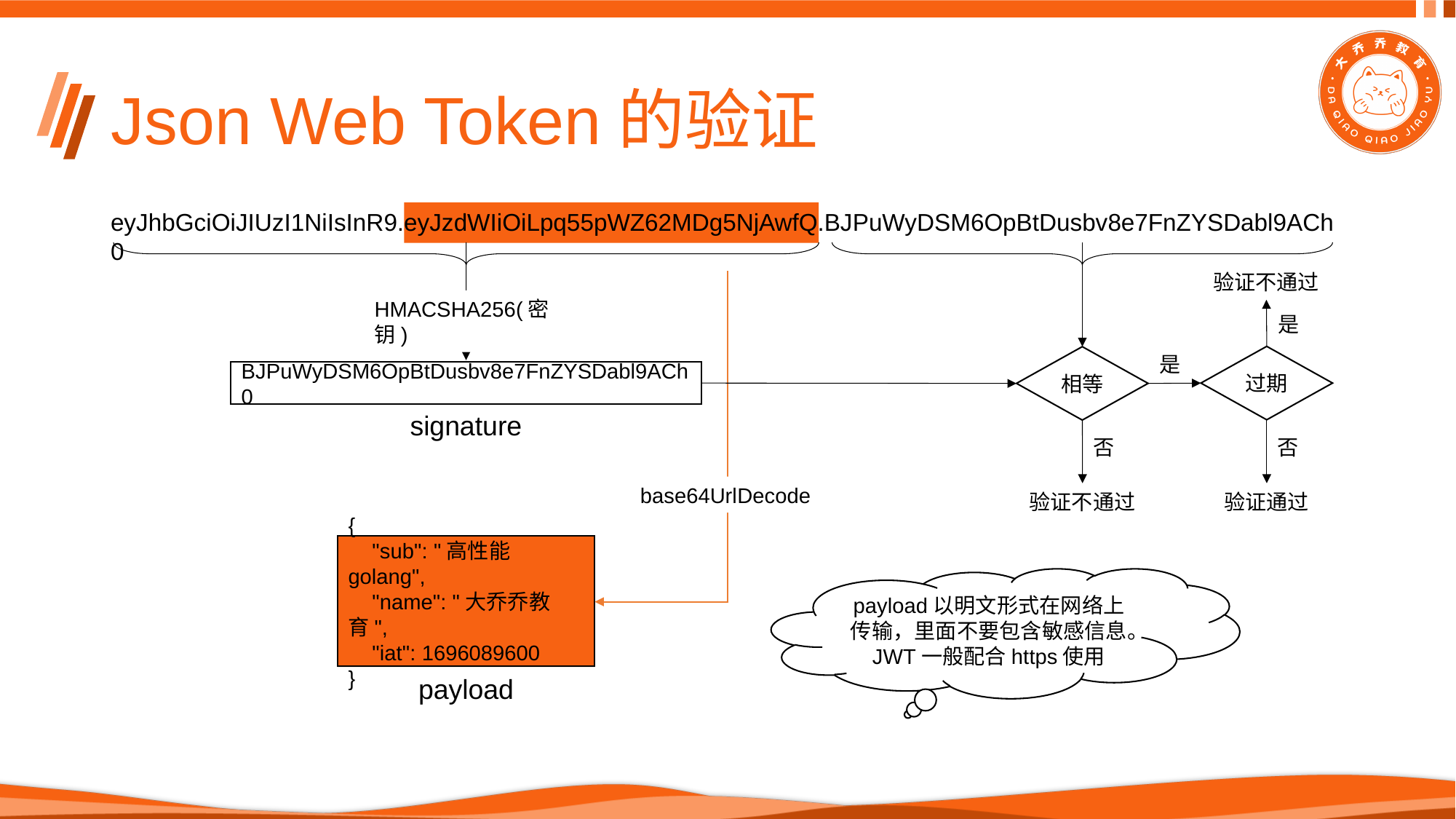

# Json Web Token的验证
eyJhbGciOiJIUzI1NiIsInR9.eyJzdWIiOiLpq55pWZ62MDg5NjAwfQ.BJPuWyDSM6OpBtDusbv8e7FnZYSDabl9ACh0

验证不通过
HMACSHA256(密钥)
是
是
过期
相等
BJPuWyDSM6OpBtDusbv8e7FnZYSDabl9ACh0
signature
否
否
base64UrlDecode
验证不通过
验证通过
{
    "sub": "高性能golang",
    "name": "大乔乔教育",
    "iat": 1696089600
}

payload以明文形式在网络上传输，里面不要包含敏感信息。
JWT一般配合https使用
payload